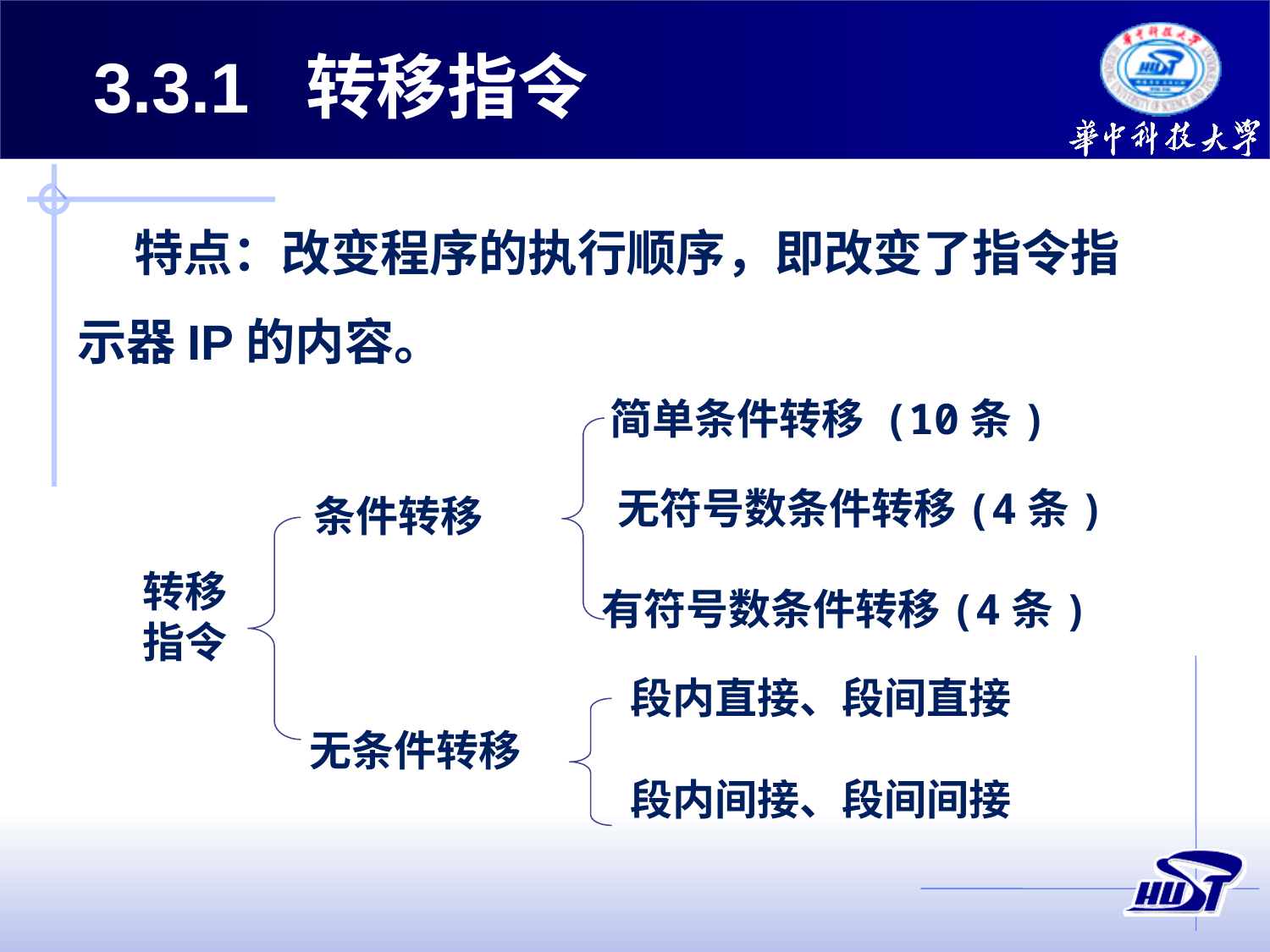

3.3.1  转移指令

    特点：改变程序的执行顺序，即改变了指令指示器IP的内容。

简单条件转移 (10条)

条件转移

转移指令
有符号数条件转移(4条)

段内直接、段间直接

无条件转移
段内间接、段间间接
无符号数条件转移(4条)